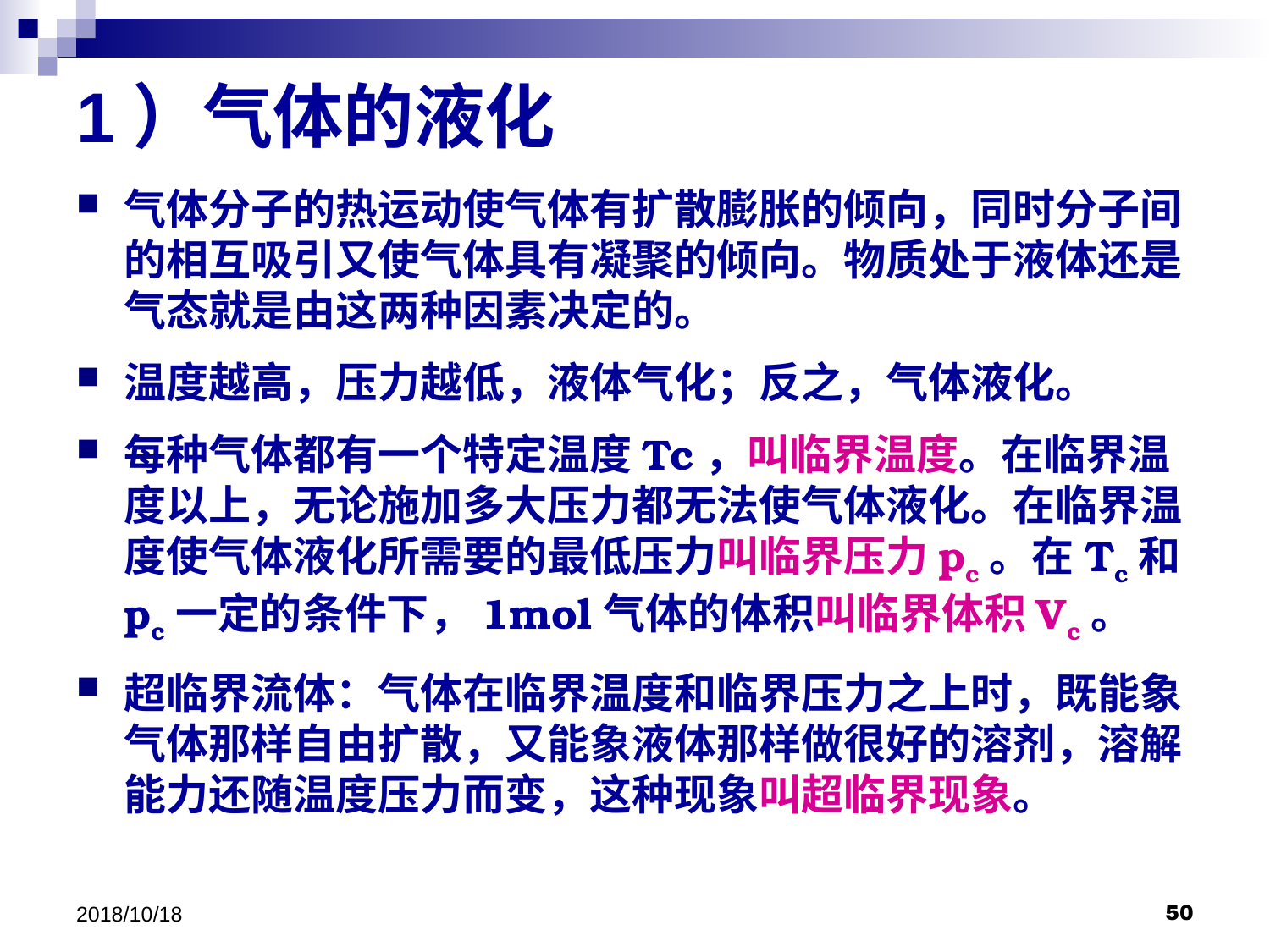

# 1）气体的液化
气体分子的热运动使气体有扩散膨胀的倾向，同时分子间的相互吸引又使气体具有凝聚的倾向。物质处于液体还是气态就是由这两种因素决定的。
温度越高，压力越低，液体气化；反之，气体液化。
每种气体都有一个特定温度Tc，叫临界温度。在临界温度以上，无论施加多大压力都无法使气体液化。在临界温度使气体液化所需要的最低压力叫临界压力pc。在Tc和pc一定的条件下，1mol气体的体积叫临界体积Vc。
超临界流体：气体在临界温度和临界压力之上时，既能象气体那样自由扩散，又能象液体那样做很好的溶剂，溶解能力还随温度压力而变，这种现象叫超临界现象。
2018/10/18
50